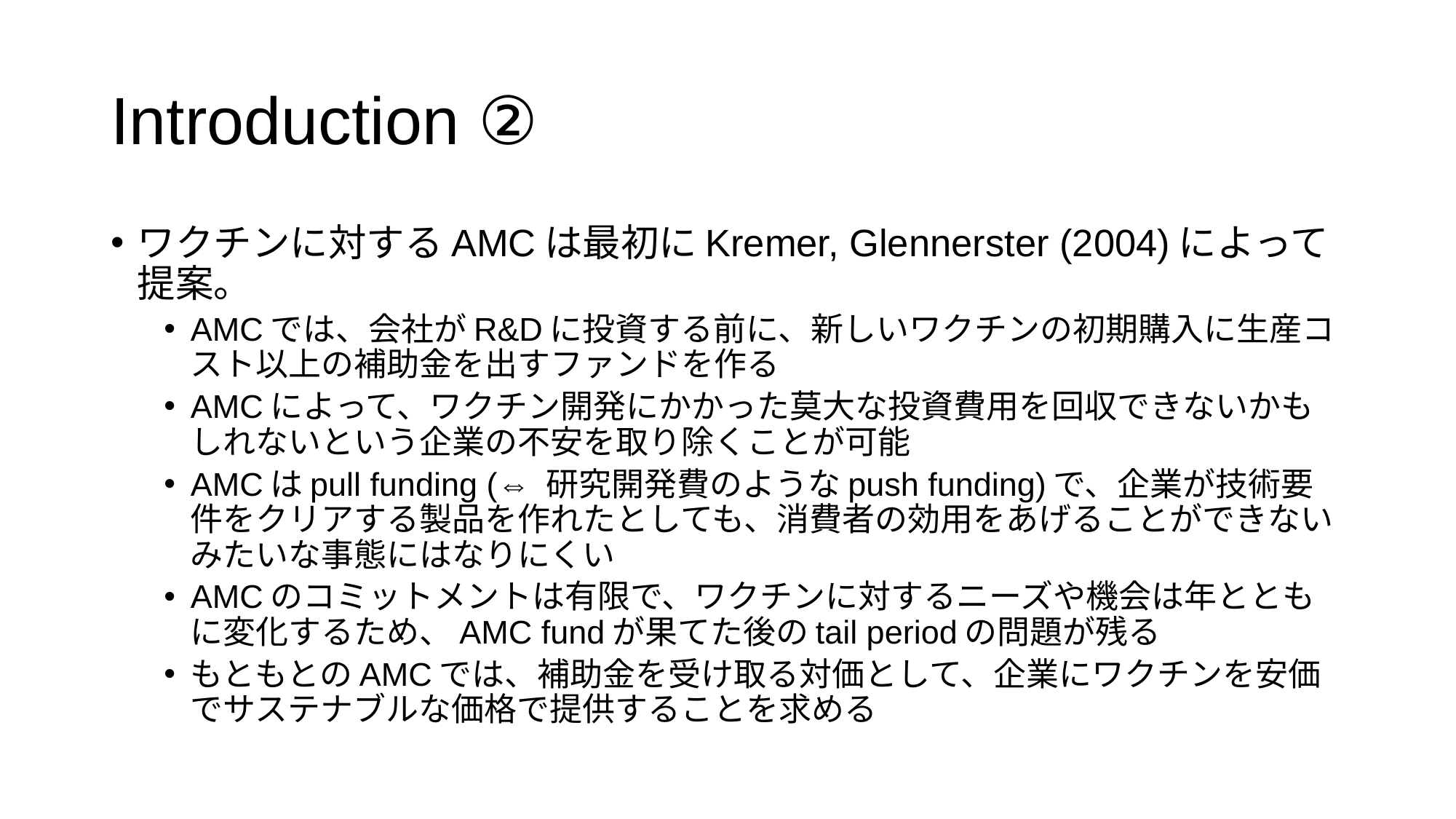

# Introduction ②
ワクチンに対するAMCは最初にKremer, Glennerster (2004)によって提案。
AMCでは、会社がR&Dに投資する前に、新しいワクチンの初期購入に生産コスト以上の補助金を出すファンドを作る
AMCによって、ワクチン開発にかかった莫大な投資費用を回収できないかもしれないという企業の不安を取り除くことが可能
AMCはpull funding (⇔ 研究開発費のようなpush funding)で、企業が技術要件をクリアする製品を作れたとしても、消費者の効用をあげることができないみたいな事態にはなりにくい
AMCのコミットメントは有限で、ワクチンに対するニーズや機会は年とともに変化するため、AMC fundが果てた後のtail periodの問題が残る
もともとのAMCでは、補助金を受け取る対価として、企業にワクチンを安価でサステナブルな価格で提供することを求める